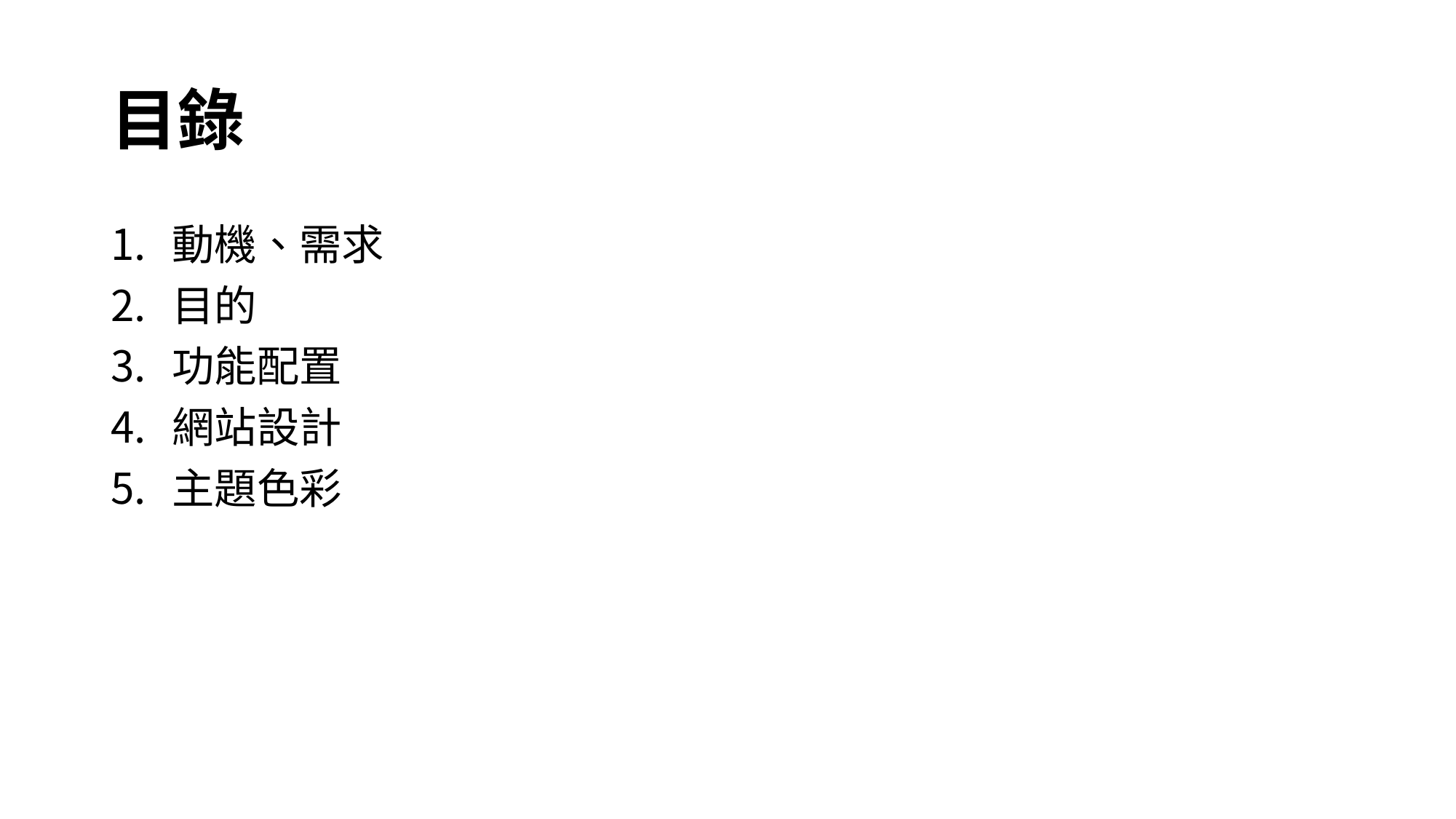

# 目錄
動機、需求
目的
功能配置
網站設計
主題色彩